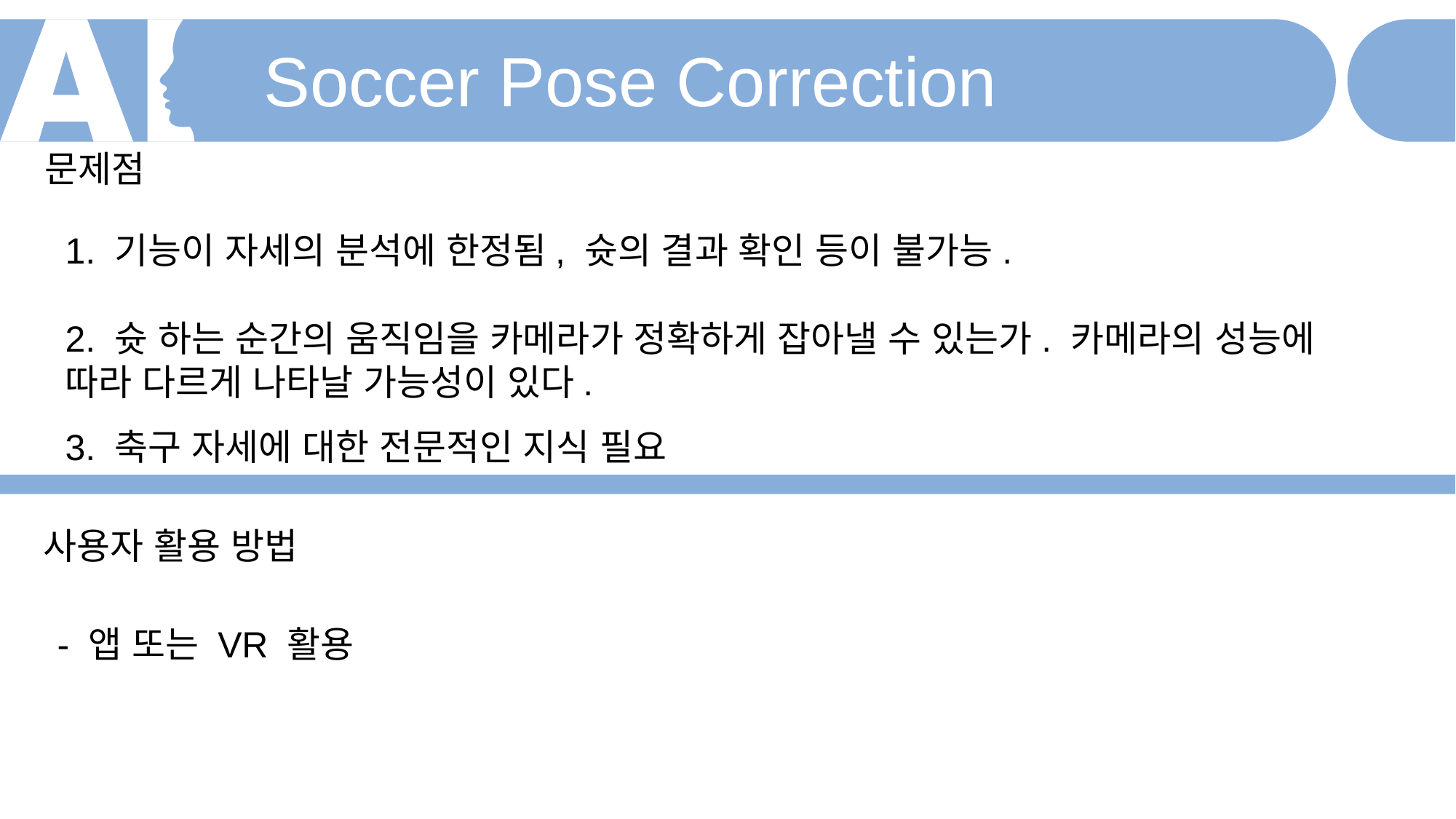

Soccer Pose Correction
문제점
1. 기능이 자세의 분석에 한정됨, 슛의 결과 확인 등이 불가능.
2. 슛 하는 순간의 움직임을 카메라가 정확하게 잡아낼 수 있는가. 카메라의 성능에 따라 다르게 나타날 가능성이 있다.
3. 축구 자세에 대한 전문적인 지식 필요
사용자 활용 방법
- 앱 또는 VR 활용